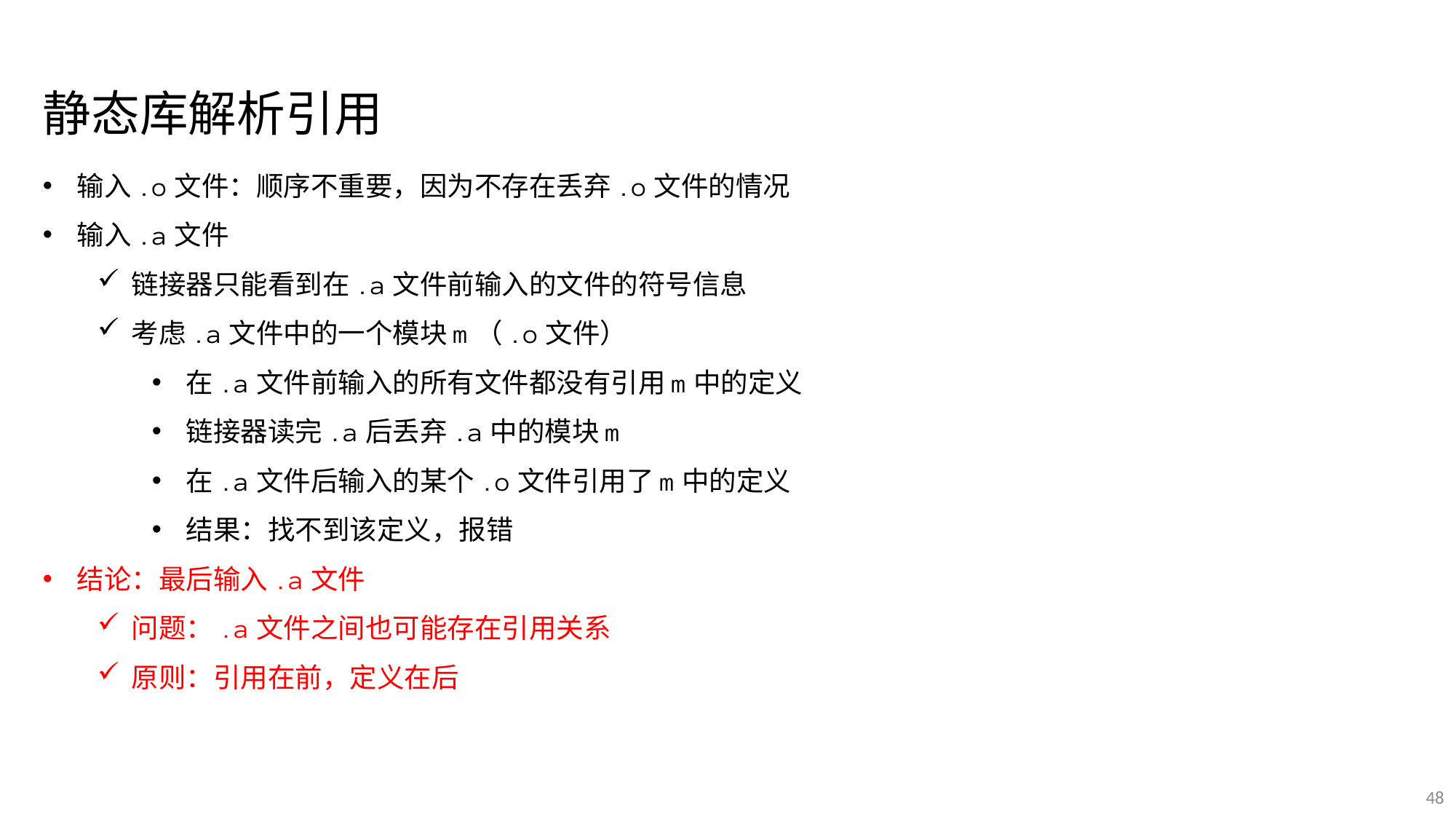

静态库解析引用
输入.o文件：顺序不重要，因为不存在丢弃.o文件的情况
输入.a文件
链接器只能看到在.a文件前输入的文件的符号信息
考虑.a文件中的一个模块m（.o文件）
在.a文件前输入的所有文件都没有引用m中的定义
链接器读完.a后丢弃.a中的模块m
在.a文件后输入的某个.o文件引用了m中的定义
结果：找不到该定义，报错
结论：最后输入.a文件
问题：.a文件之间也可能存在引用关系
原则：引用在前，定义在后
48